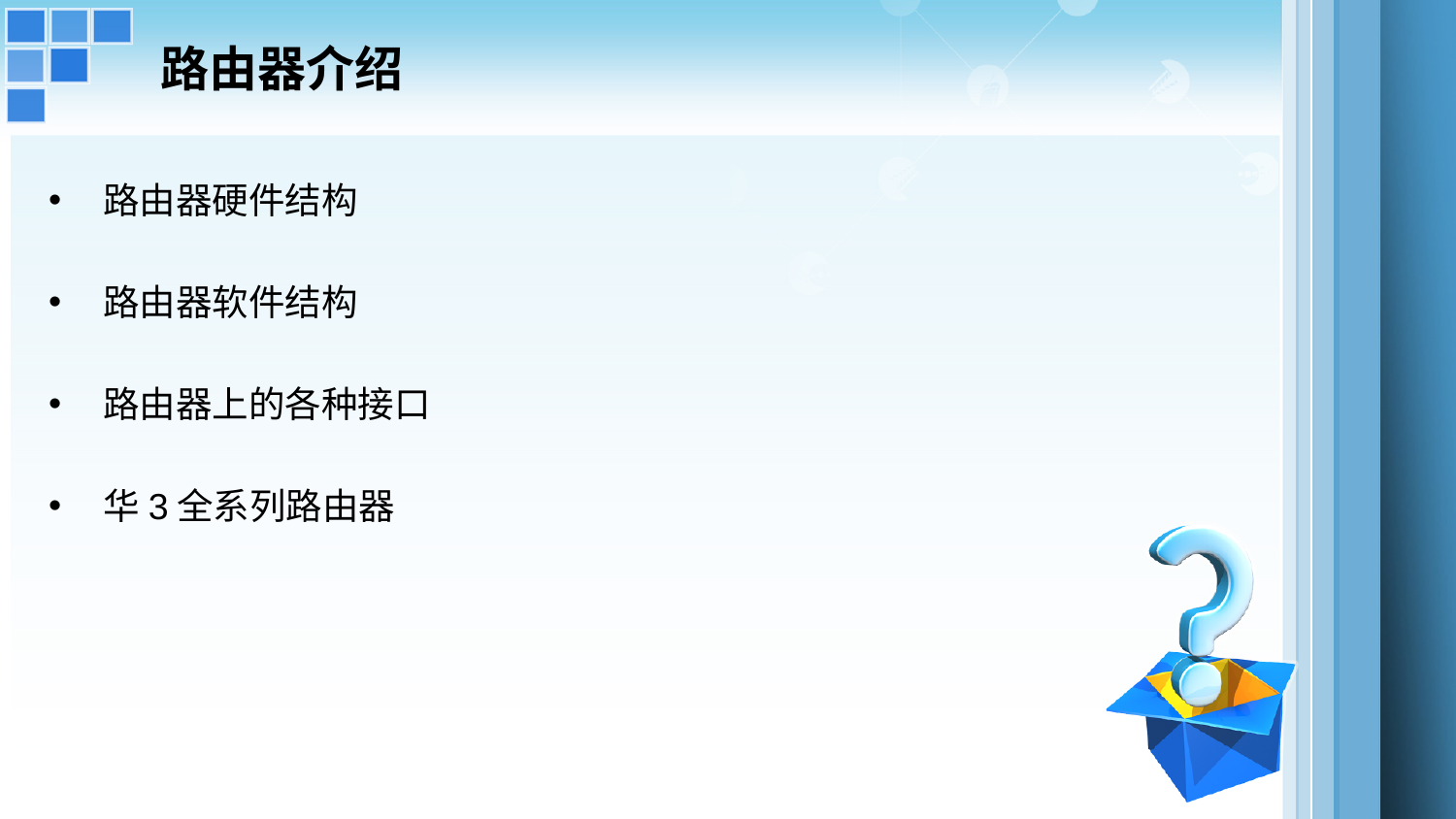

# 路由器介绍
路由器硬件结构

路由器软件结构

路由器上的各种接口

华3全系列路由器